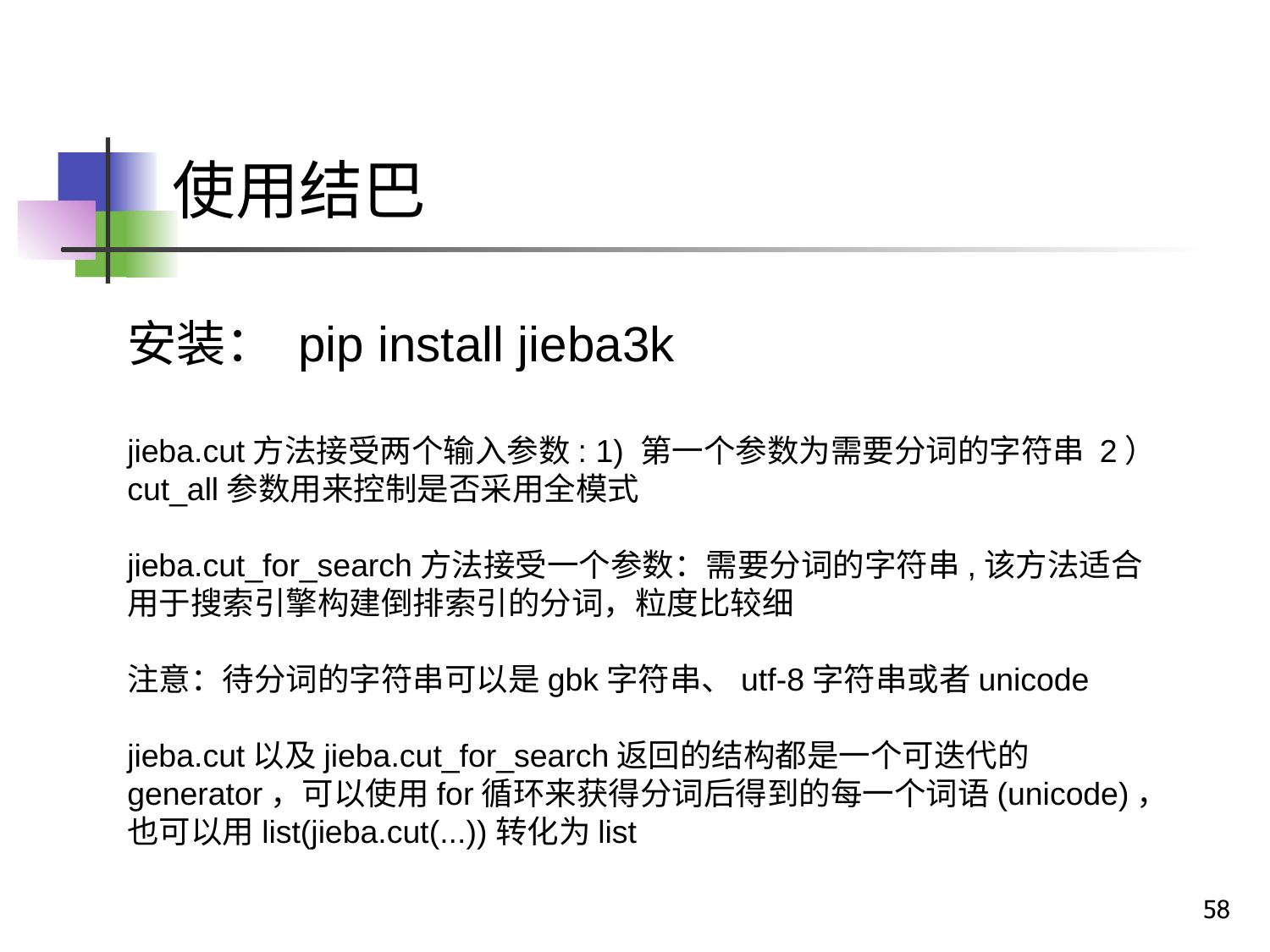

# 使用结巴
安装： pip install jieba3k

jieba.cut方法接受两个输入参数: 1) 第一个参数为需要分词的字符串 2）cut_all参数用来控制是否采用全模式

jieba.cut_for_search方法接受一个参数：需要分词的字符串,该方法适合用于搜索引擎构建倒排索引的分词，粒度比较细

注意：待分词的字符串可以是gbk字符串、utf-8字符串或者unicode

jieba.cut以及jieba.cut_for_search返回的结构都是一个可迭代的generator，可以使用for循环来获得分词后得到的每一个词语(unicode)，也可以用list(jieba.cut(...))转化为list
58